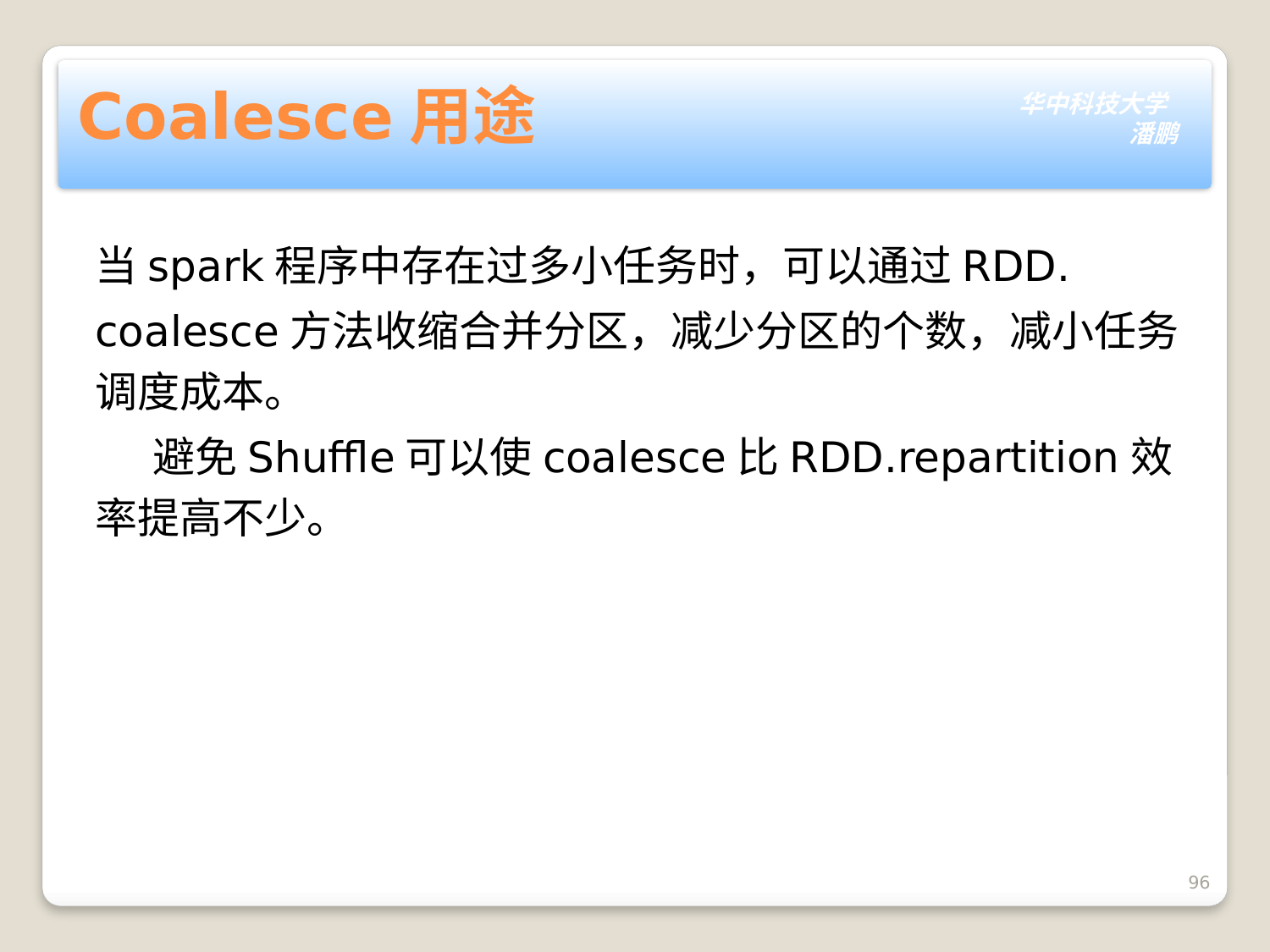

# Coalesce用途
当spark程序中存在过多小任务时，可以通过RDD.
coalesce方法收缩合并分区，减少分区的个数，减小任务调度成本。
     避免Shuffle可以使coalesce比RDD.repartition效率提高不少。
96